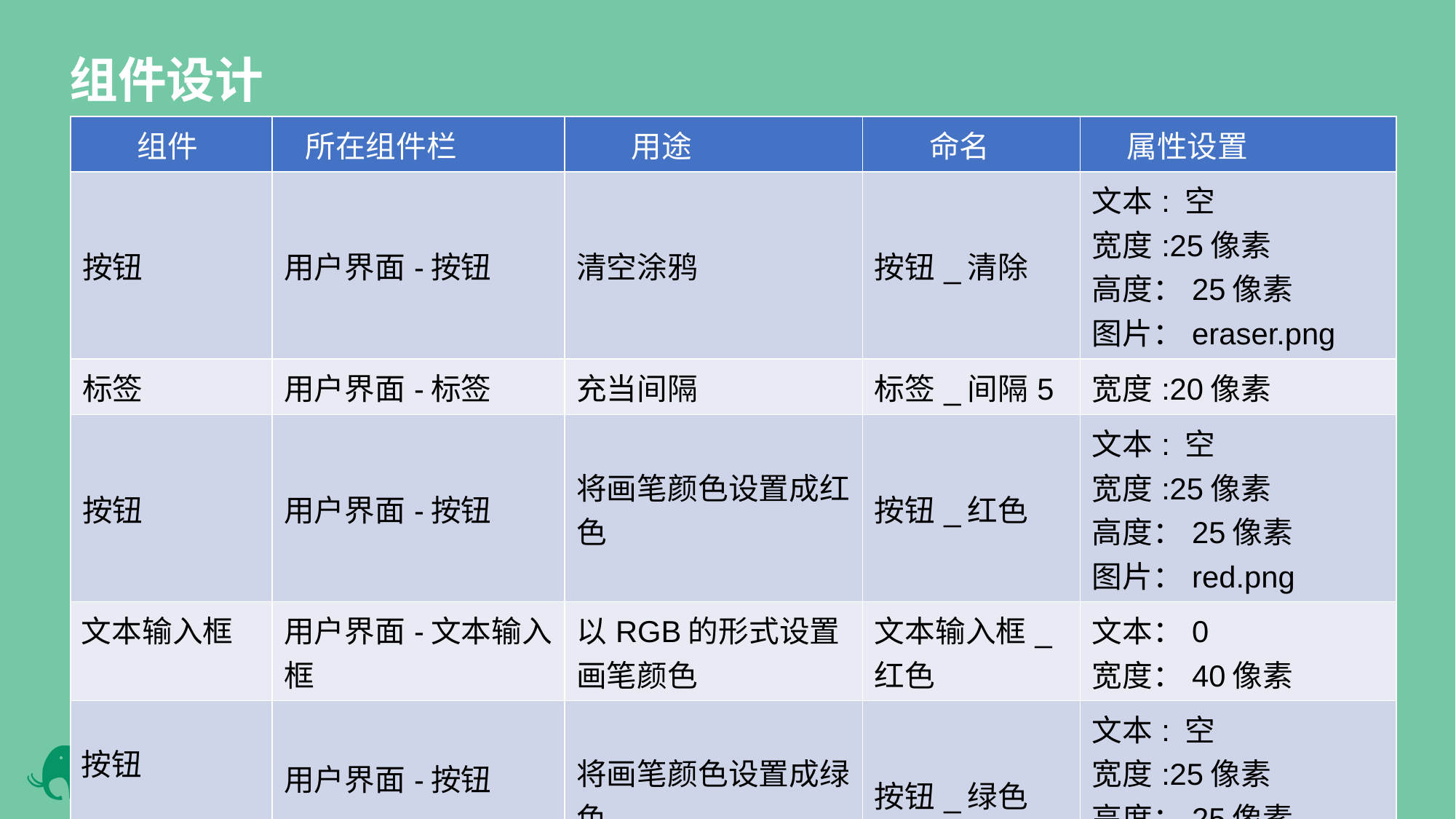

组件设计

| 组件 | 所在组件栏 | 用途 | 命名 | 属性设置 |
| --- | --- | --- | --- | --- |
| 按钮 | 用户界面-按钮 | 清空涂鸦 | 按钮\_清除 | 文本: 空 宽度:25像素 高度：25像素 图片：eraser.png |
| 标签 | 用户界面-标签 | 充当间隔 | 标签\_间隔5 | 宽度:20像素 |
| 按钮 | 用户界面-按钮 | 将画笔颜色设置成红色 | 按钮\_红色 | 文本: 空 宽度:25像素 高度：25像素 图片：red.png |
| 文本输入框 | 用户界面-文本输入框 | 以RGB的形式设置画笔颜色 | 文本输入框\_红色 | 文本：0 宽度：40像素 |
| 按钮 | 用户界面-按钮 | 将画笔颜色设置成绿色 | 按钮\_绿色 | 文本: 空 宽度:25像素 高度：25像素 图片：green.png |